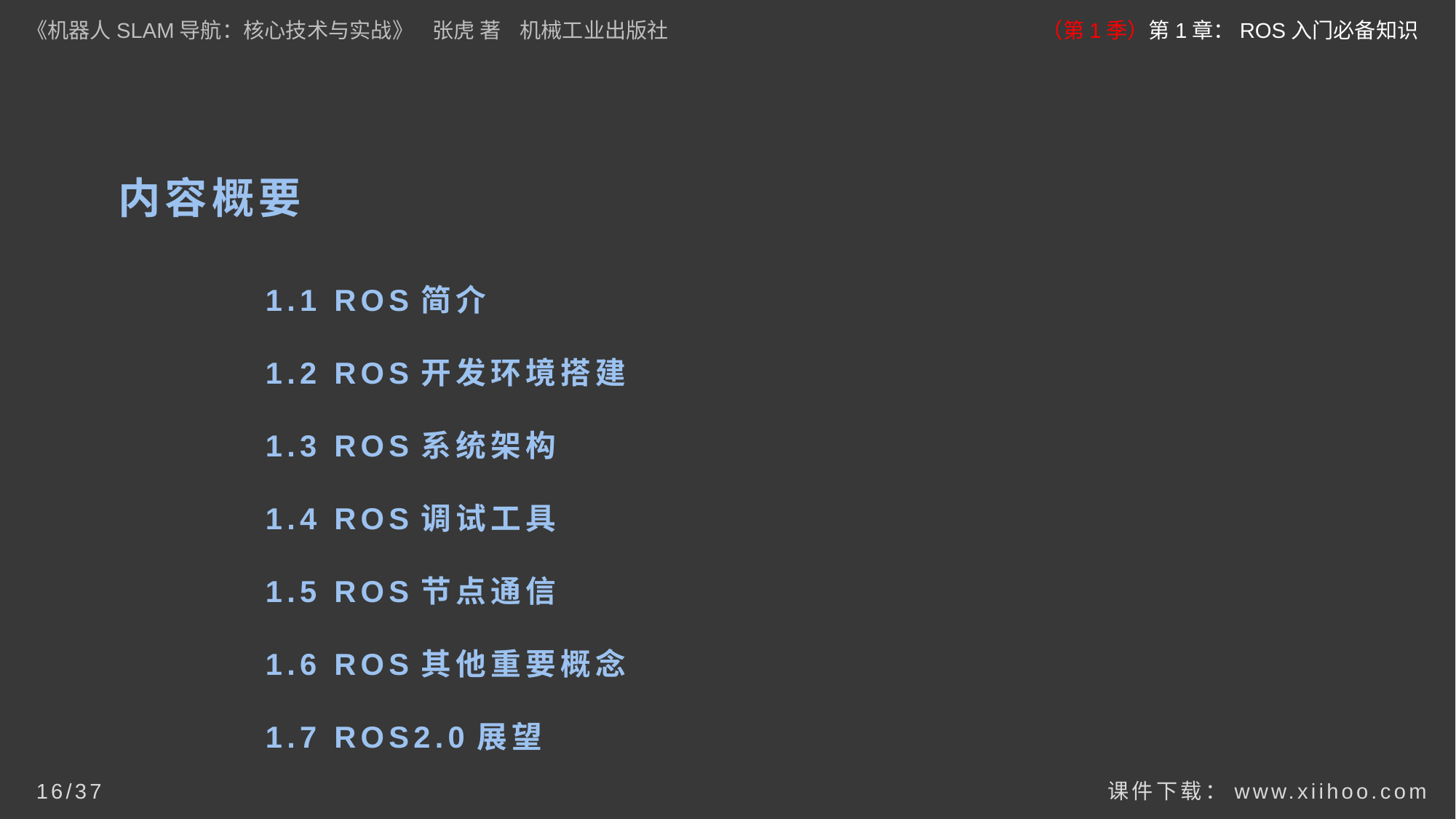

《机器人SLAM导航：核心技术与实战》    张虎 著    机械工业出版社
（第1季）第1章：ROS入门必备知识
# 内容概要
1.1 ROS简介
1.2 ROS开发环境搭建
1.3 ROS系统架构
1.4 ROS调试工具
1.5 ROS节点通信
1.6 ROS其他重要概念
1.7 ROS2.0展望
课件下载：www.xiihoo.com
16/37